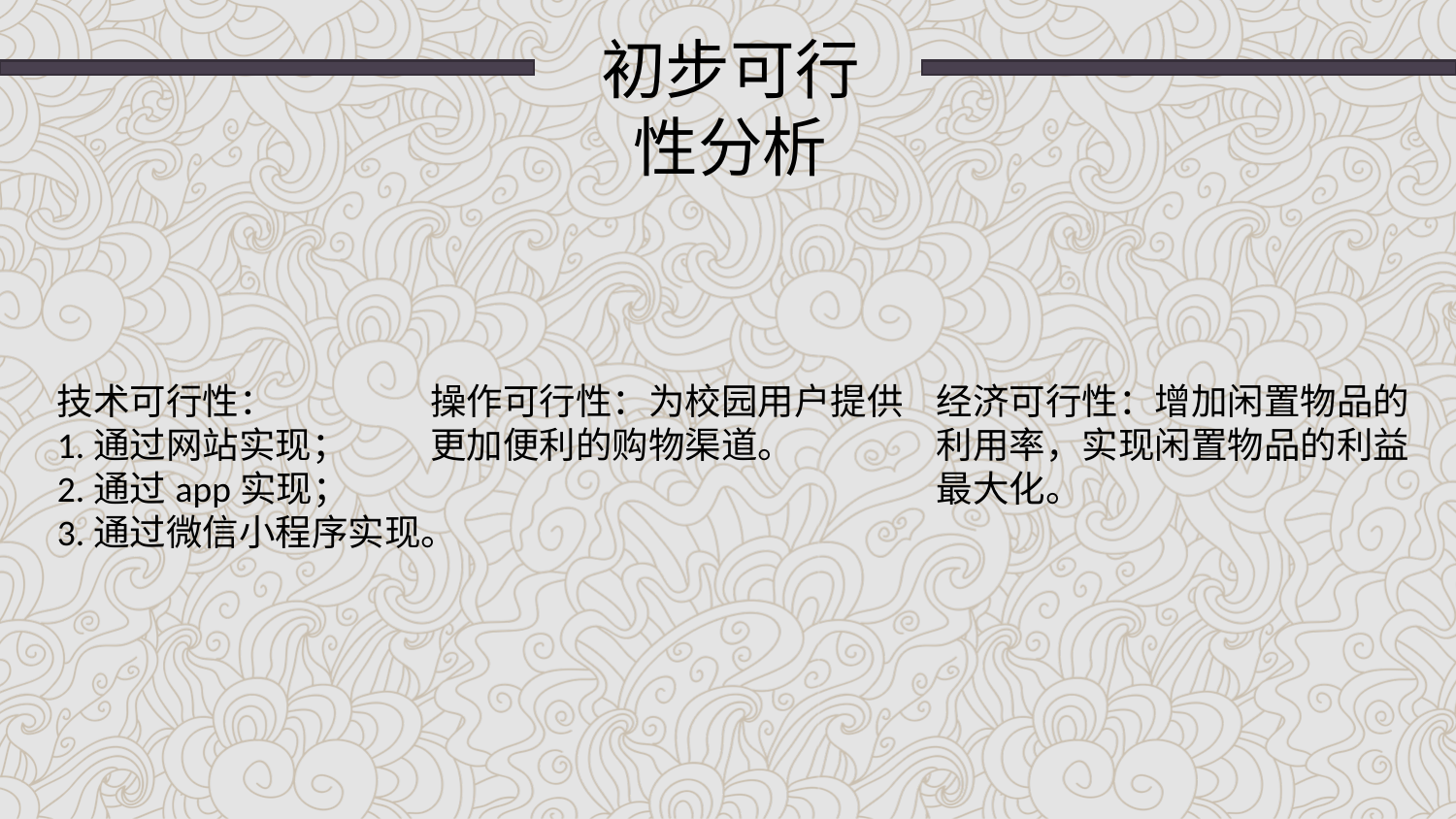

初步可行性分析

技术可行性：
1.通过网站实现；
2.通过app实现；
3.通过微信小程序实现。

操作可行性：为校园用户提供更加便利的购物渠道。

经济可行性：增加闲置物品的利用率，实现闲置物品的利益最大化。